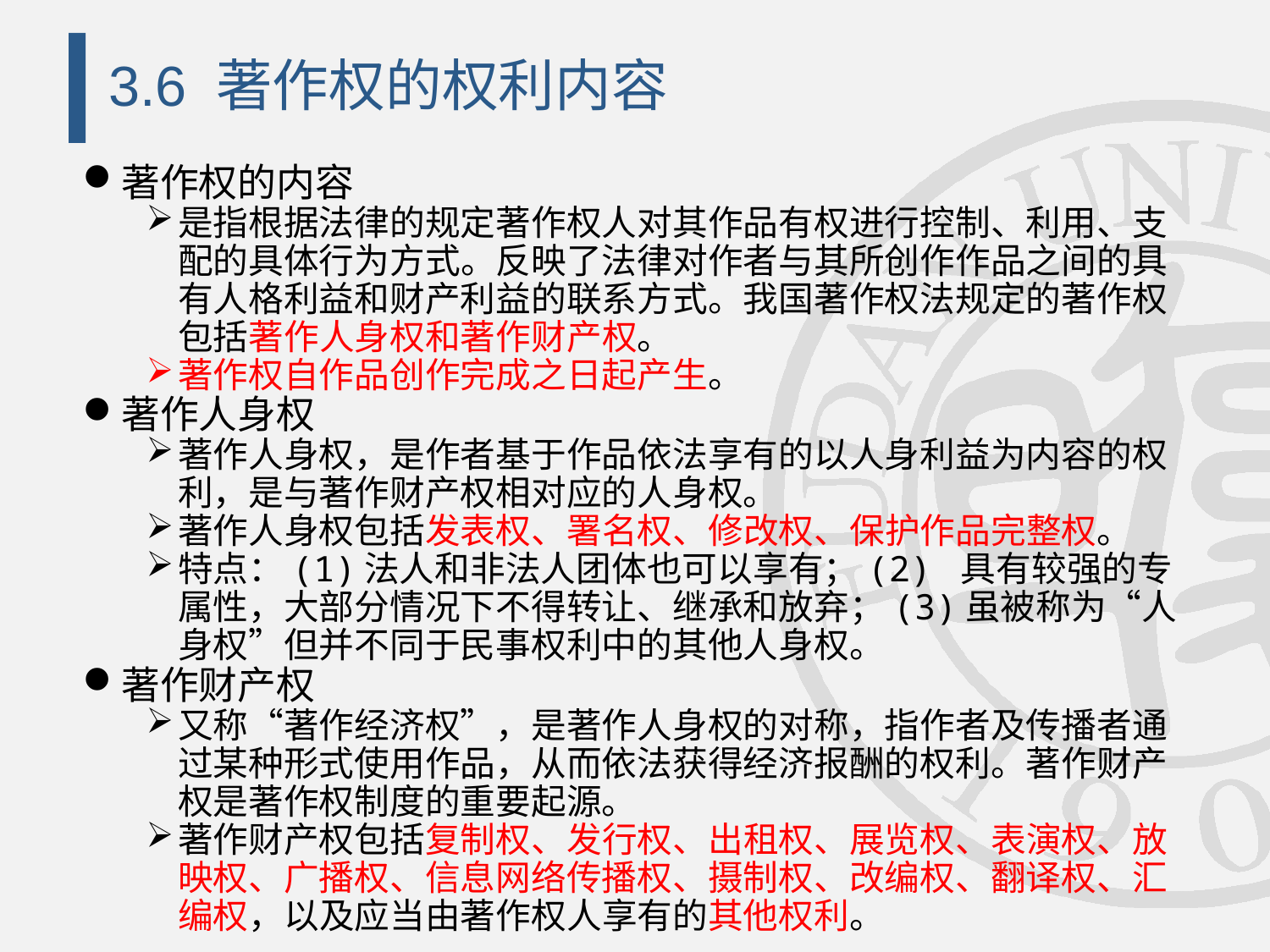

# 3.6 著作权的权利内容
著作权的内容
是指根据法律的规定著作权人对其作品有权进行控制、利用、支配的具体行为方式。反映了法律对作者与其所创作作品之间的具有人格利益和财产利益的联系方式。我国著作权法规定的著作权包括著作人身权和著作财产权。
著作权自作品创作完成之日起产生。
著作人身权
著作人身权，是作者基于作品依法享有的以人身利益为内容的权利，是与著作财产权相对应的人身权。
著作人身权包括发表权、署名权、修改权、保护作品完整权。
特点：(1)法人和非法人团体也可以享有；(2) 具有较强的专属性，大部分情况下不得转让、继承和放弃；(3)虽被称为“人身权”但并不同于民事权利中的其他人身权。
著作财产权
又称“著作经济权”，是著作人身权的对称，指作者及传播者通过某种形式使用作品，从而依法获得经济报酬的权利。著作财产权是著作权制度的重要起源。
著作财产权包括复制权、发行权、出租权、展览权、表演权、放映权、广播权、信息网络传播权、摄制权、改编权、翻译权、汇编权，以及应当由著作权人享有的其他权利。